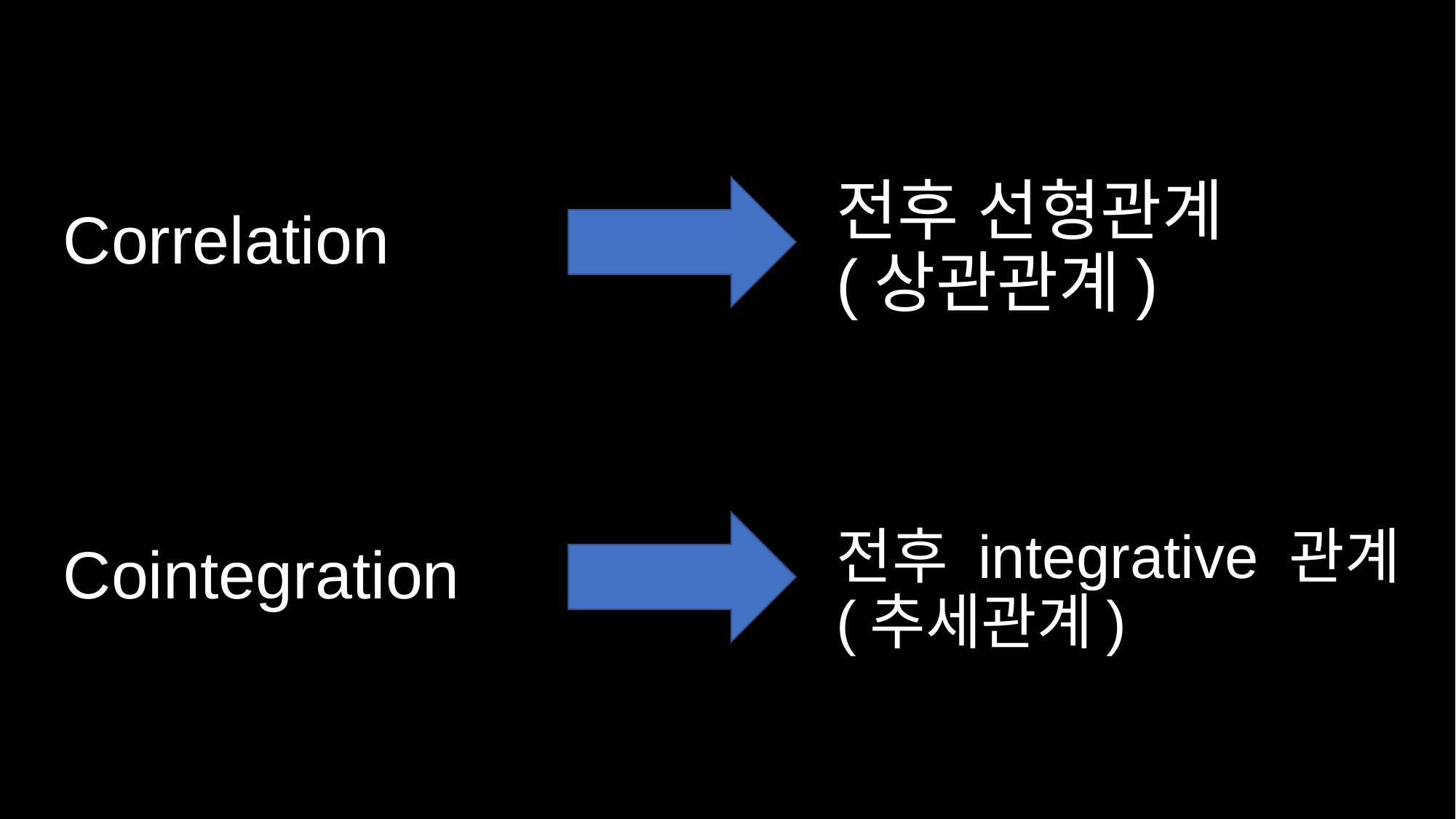

Correlation
전후 선형관계
(상관관계)

# Cointegration

전후 integrative 관계
(추세관계)